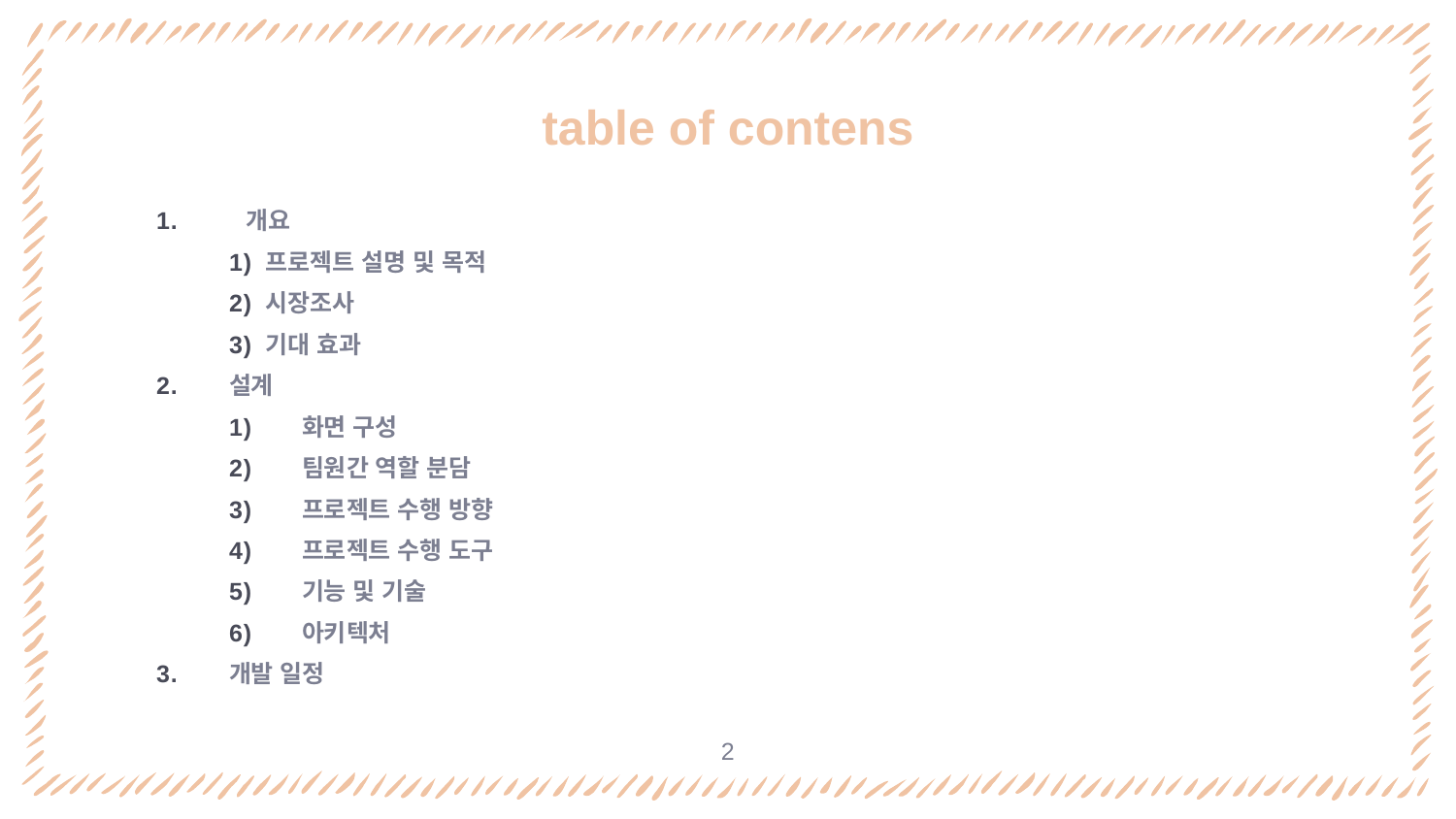

# table of contens
       개요
프로젝트 설명 및 목적
시장조사
기대 효과
설계
화면 구성
팀원간 역할 분담
프로젝트 수행 방향
프로젝트 수행 도구
기능 및 기술
아키텍처
개발 일정
2